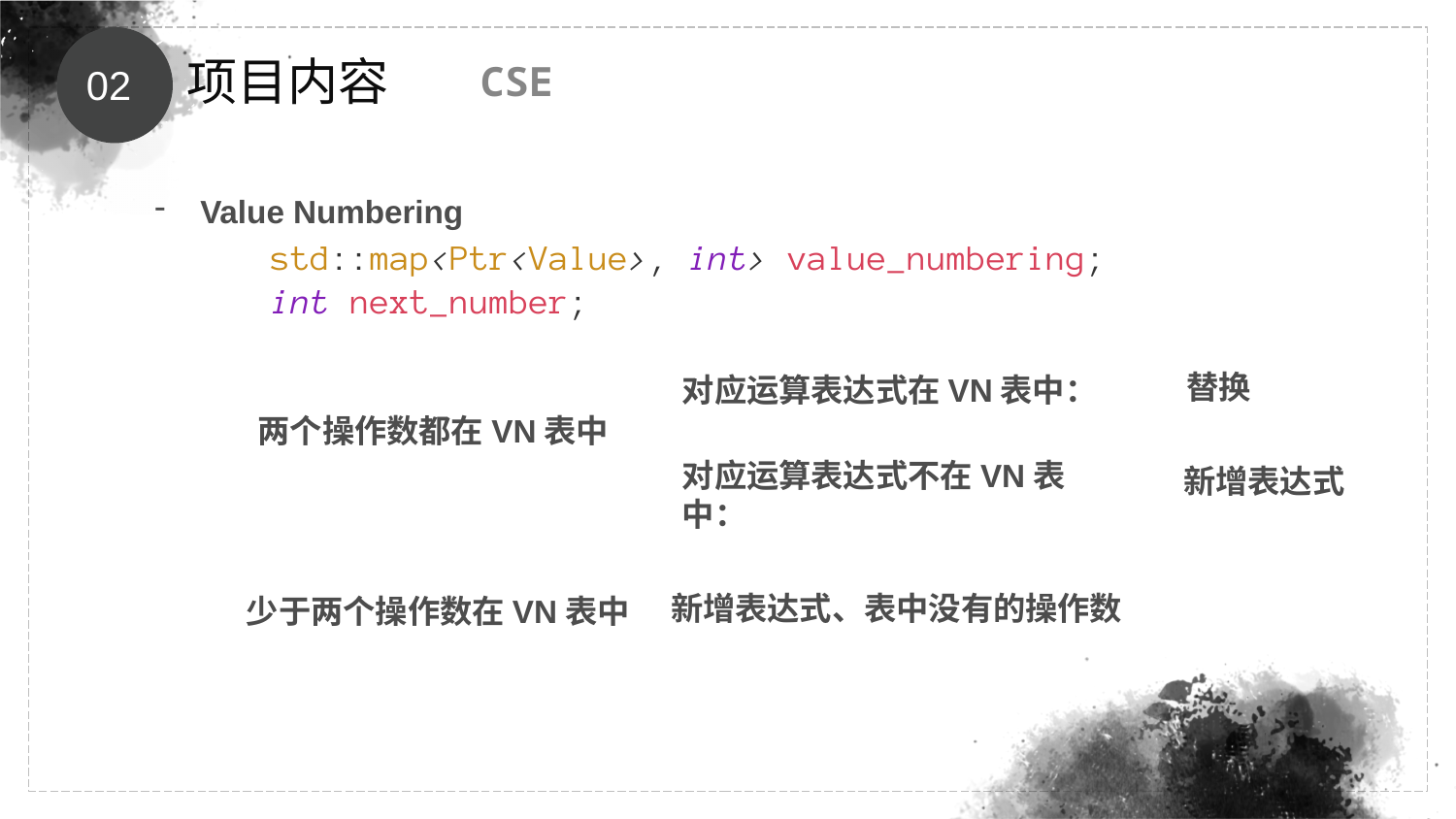

项目内容
02
CSE
Value Numbering

std::map<Ptr<Value>, int> value_numbering;
int next_number;
替换
对应运算表达式在VN表中：
两个操作数都在VN表中
对应运算表达式不在VN表中：
新增表达式
新增表达式、表中没有的操作数
少于两个操作数在VN表中